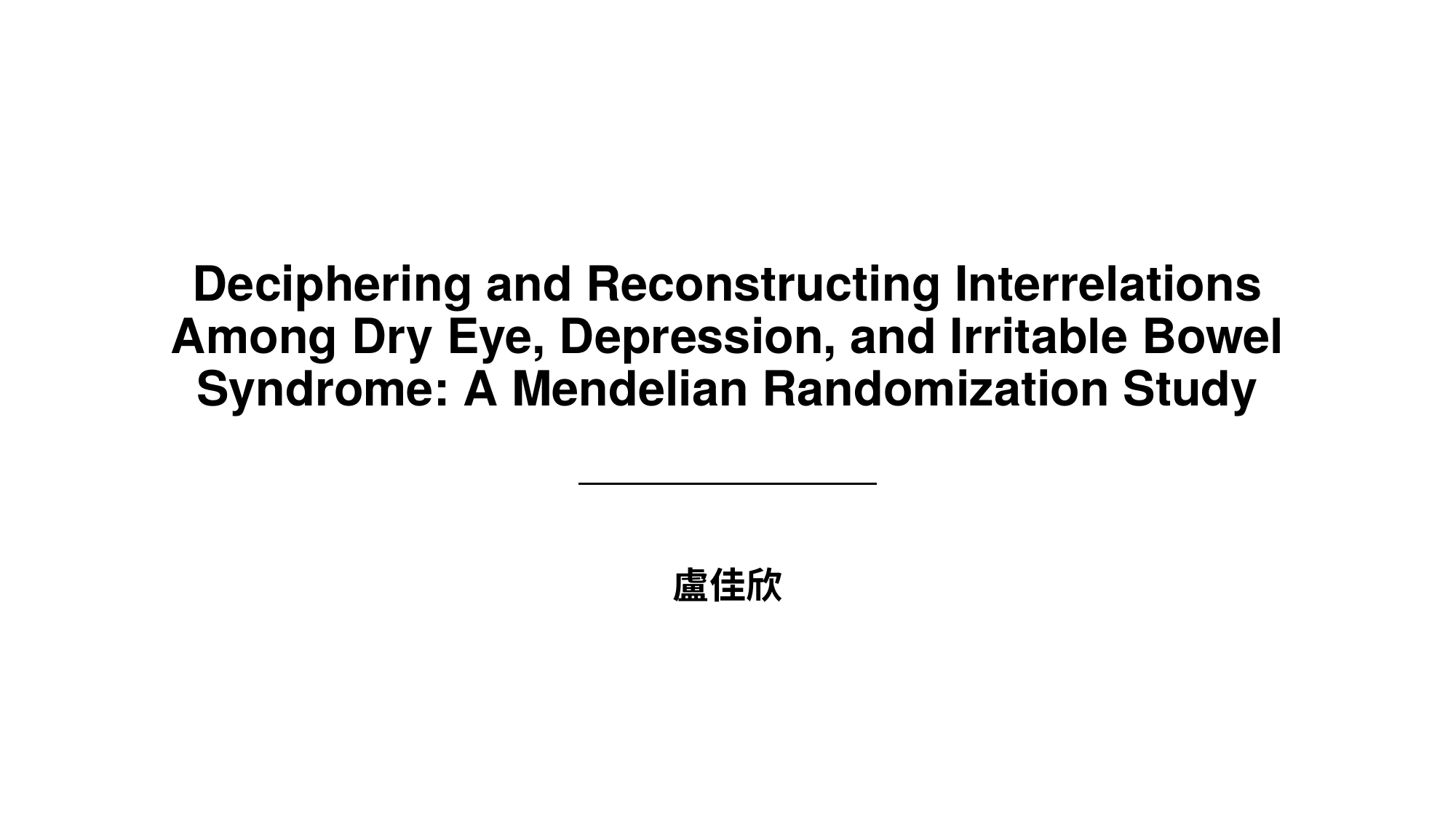

# Deciphering and Reconstructing Interrelations Among Dry Eye, Depression, and Irritable Bowel Syndrome: A Mendelian Randomization Study
盧佳欣